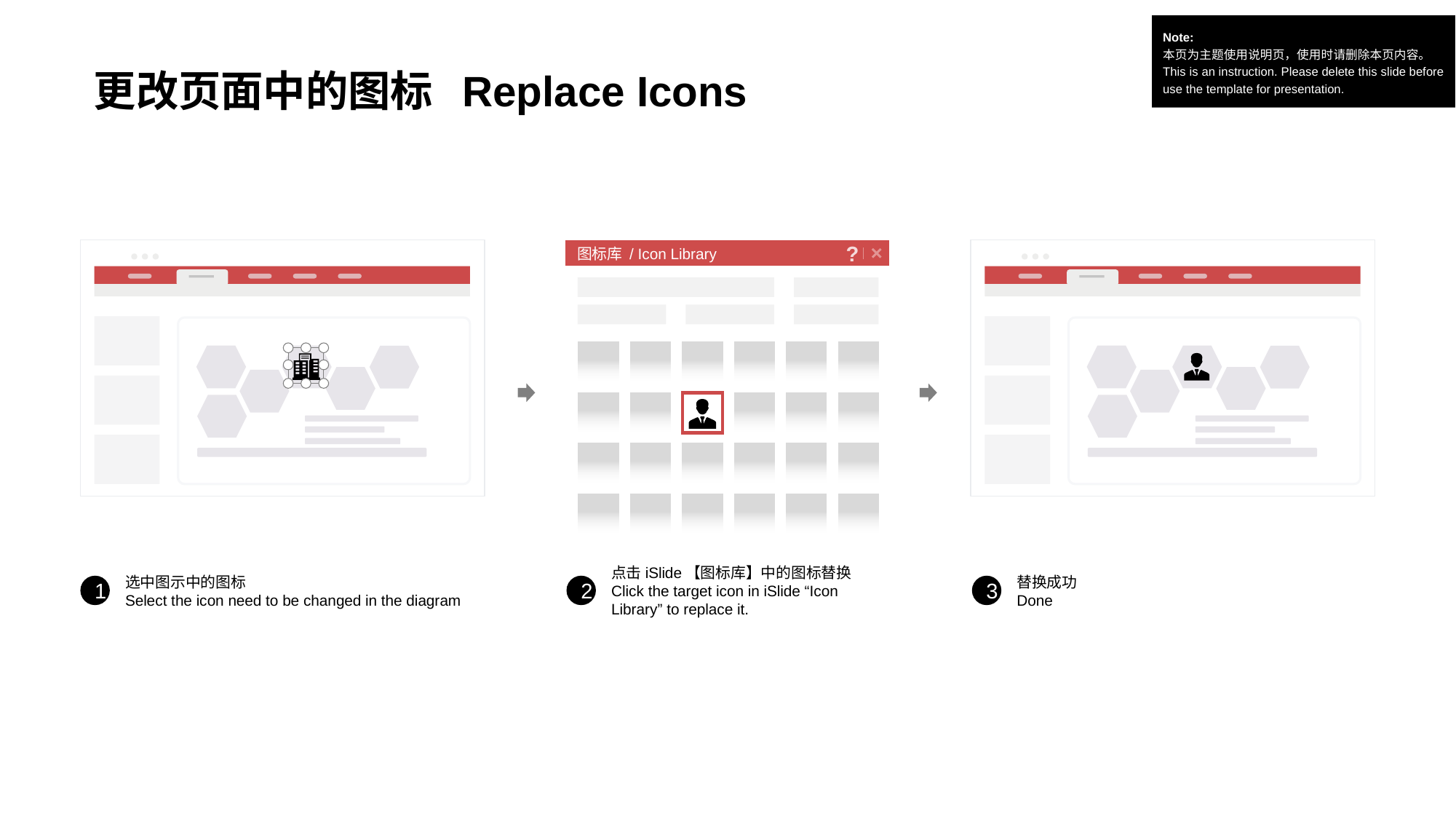

更改页面中的图标  Replace Icons
Note:
本页为主题使用说明页，使用时请删除本页内容。
This is an instruction. Please delete this slide before use the template for presentation.

图标库 / Icon Library

?

点击iSlide【图标库】中的图标替换
Click the target icon in iSlide “Icon Library” to replace it.
选中图示中的图标
Select the icon need to be changed in the diagram
替换成功
Done
1
2
3